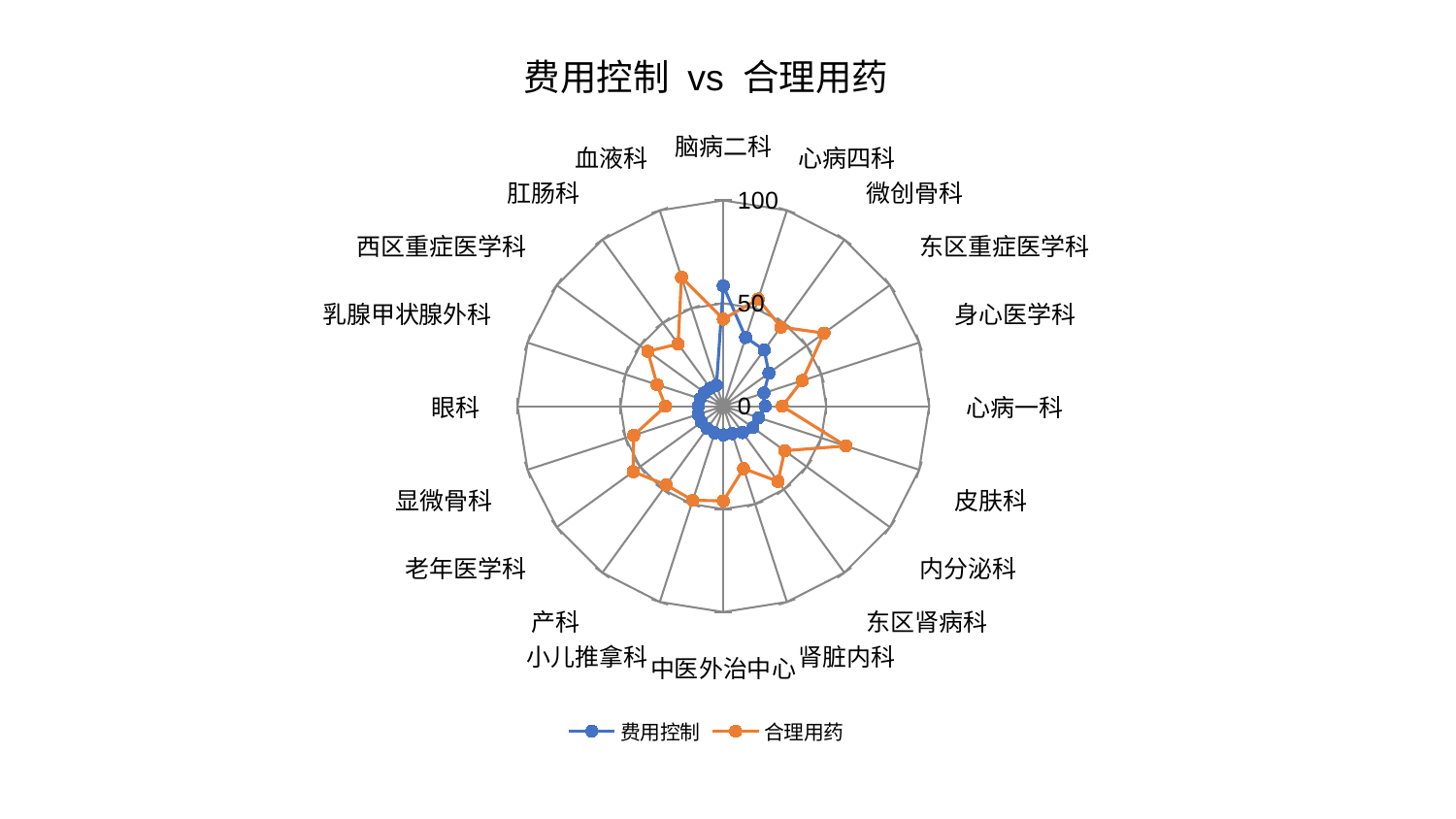

### Chart: 费用控制 vs 合理用药

| Category | 费用控制 | 合理用药 |
|---|---|---|
| 脑病二科 | 58.4621399390075 | 42.301835669208465 |
| 心病四科 | 35.110712415814724 | 54.71515900307318 |
| 微创骨科 | 33.72675744661079 | 47.53262450376481 |
| 东区重症医学科 | 27.376149655467326 | 60.418948706555796 |
| 身心医学科 | 20.749311909070094 | 40.33051062519392 |
| 心病一科 | 20.299495210261398 | 28.624181645166587 |
| 皮肤科 | 18.080167552098303 | 62.602919790978376 |
| 内分泌科 | 17.736003988808196 | 36.80509259202535 |
| 东区肾病科 | 15.83393382106001 | 45.188766448917946 |
| 肾脏内科 | 13.989621596892967 | 31.883288947263726 |
| 中医外治中心 | 13.945418131106578 | 46.015791122001964 |
| 小儿推拿科 | 13.648906915428235 | 48.07443876924762 |
| 产科 | 13.394443168604276 | 47.29074487817561 |
| 老年医学科 | 13.142375672599934 | 54.1589397558921 |
| 显微骨科 | 12.867649879522773 | 45.807485237038726 |
| 眼科 | 12.166419004786652 | 28.11442219730026 |
| 乳腺甲状腺外科 | 11.874368663810767 | 33.862845107806834 |
| 西区重症医学科 | 11.213133288046516 | 45.370039367766154 |
| 肛肠科 | 10.808005970824459 | 37.38621573060069 |
| 血液科 | 10.734160158855836 | 65.89526001745492 |
69